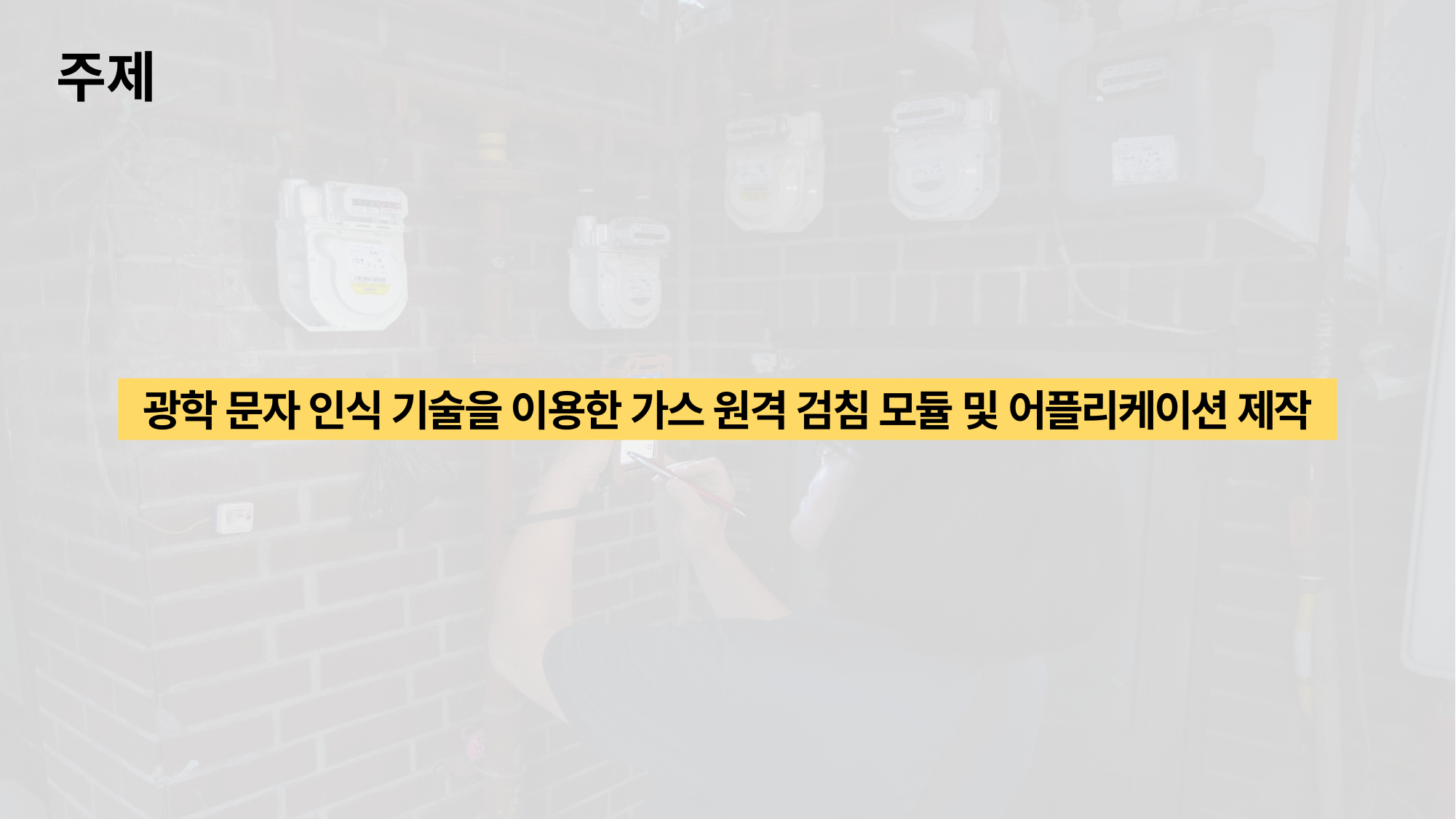

주제
광학 문자 인식 기술을 이용한 가스 원격 검침 모듈 및 어플리케이션 제작